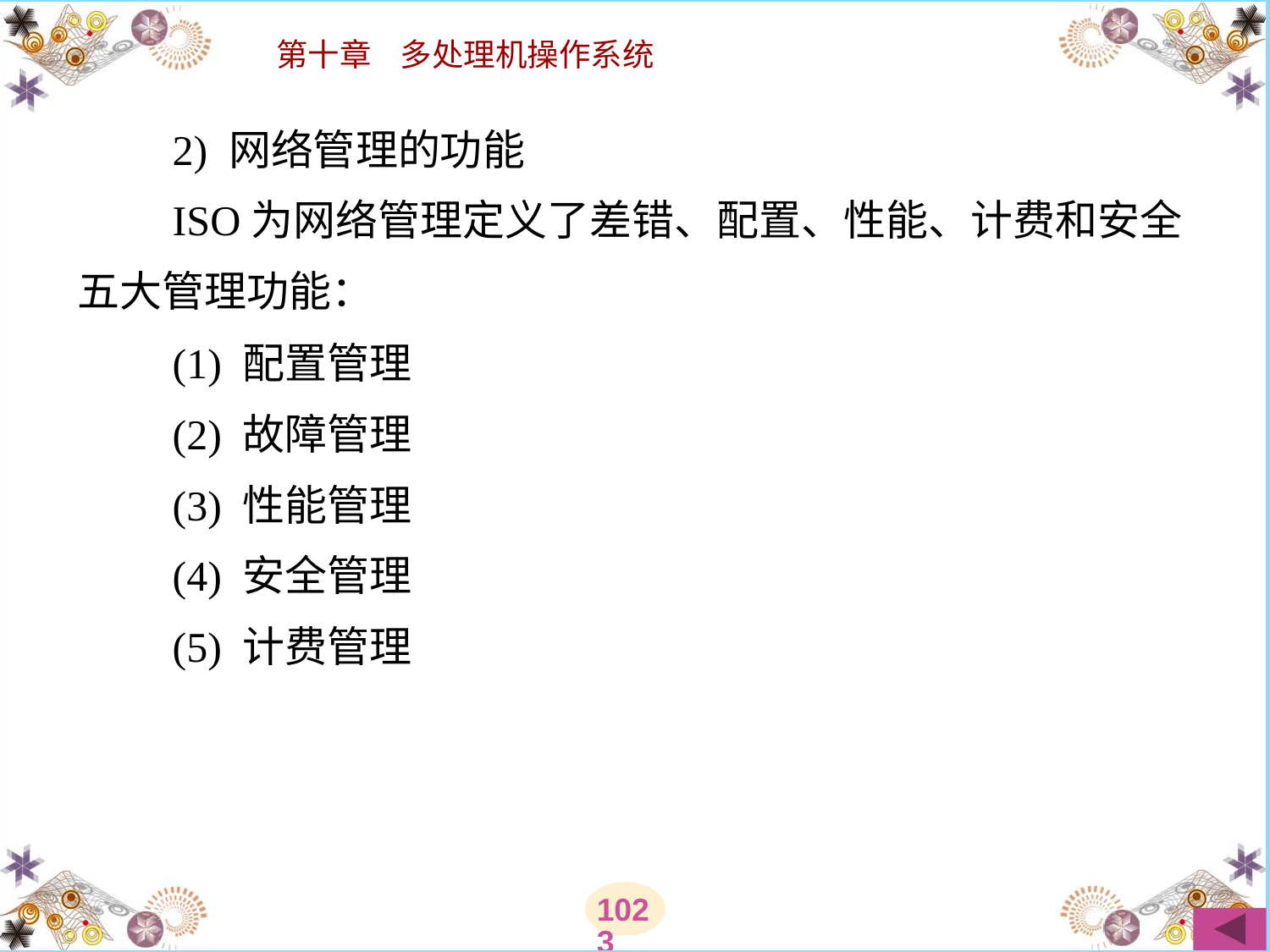

# 2) 网络管理的功能 　　ISO为网络管理定义了差错、配置、性能、计费和安全五大管理功能： 　　(1) 配置管理 　　(2) 故障管理 　　(3) 性能管理 　　(4) 安全管理 　　(5) 计费管理